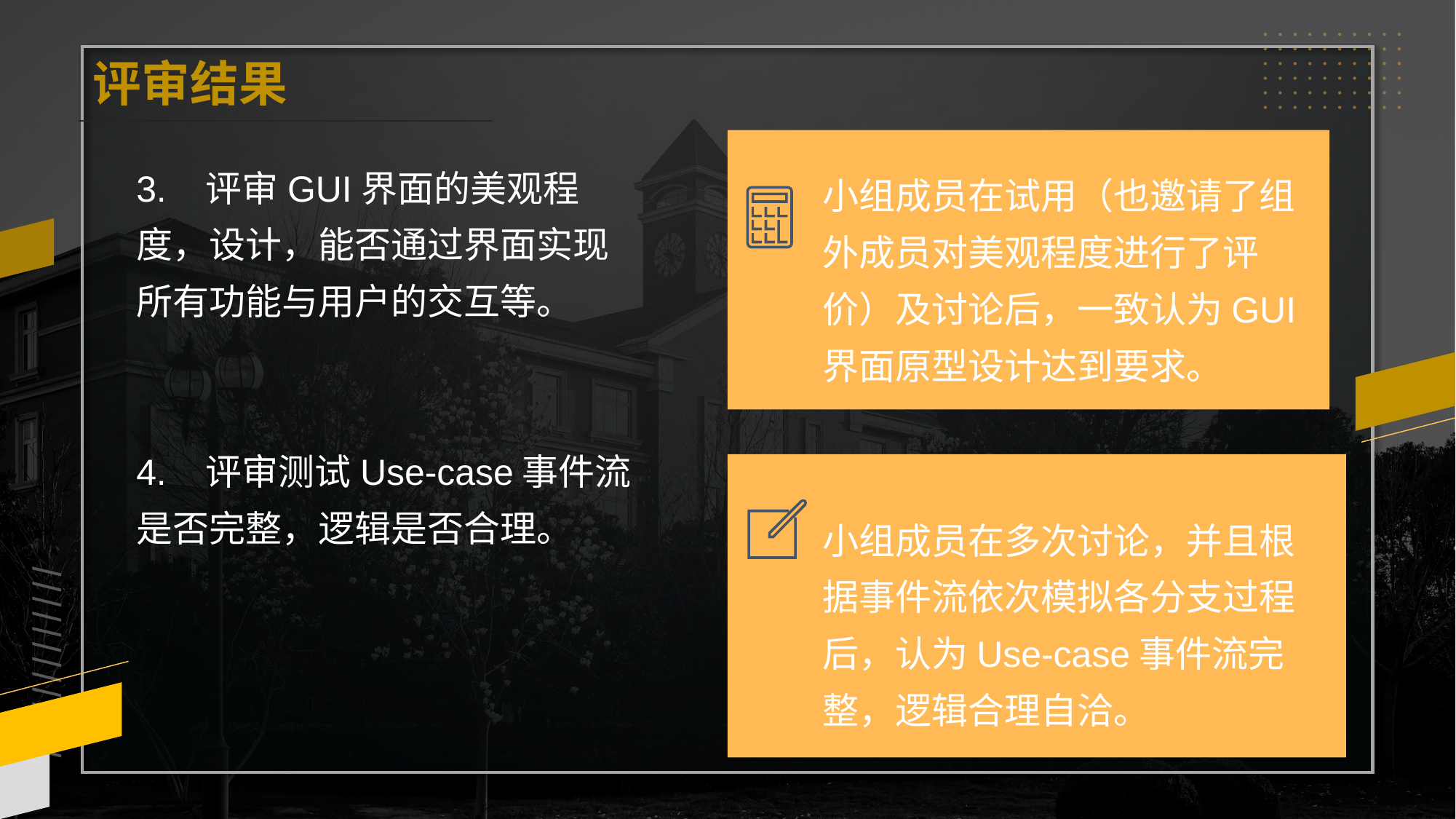

评审结果

3.   评审GUI界面的美观程度，设计，能否通过界面实现所有功能与用户的交互等。

4.   评审测试Use-case事件流是否完整，逻辑是否合理。
小组成员在试用（也邀请了组外成员对美观程度进行了评价）及讨论后，一致认为GUI界面原型设计达到要求。

小组成员在多次讨论，并且根据事件流依次模拟各分支过程后，认为Use-case事件流完整，逻辑合理自洽。